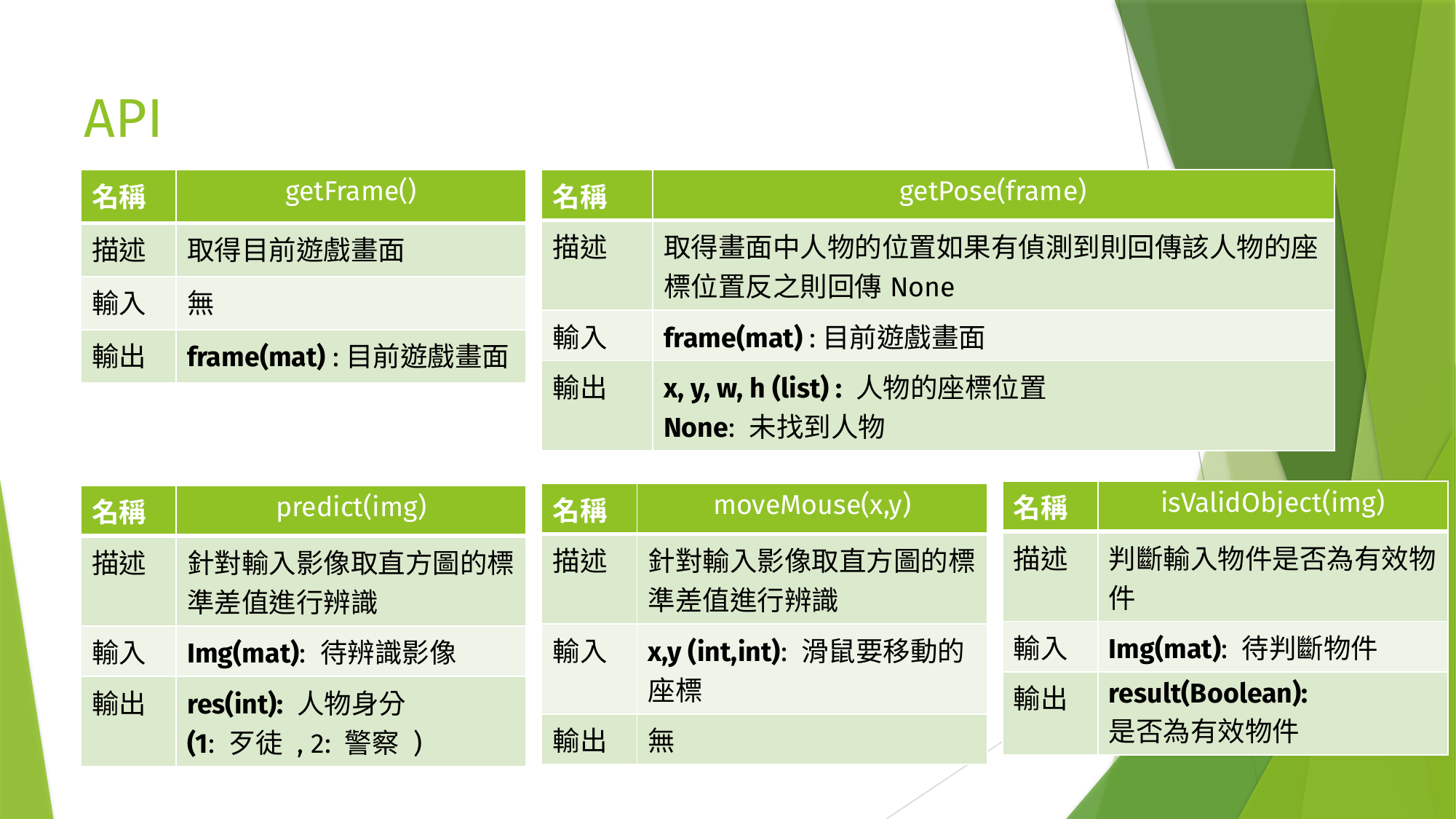

# API
| 名稱 | getFrame() |
| --- | --- |
| 描述 | 取得目前遊戲畫面 |
| 輸入 | 無 |
| 輸出 | frame(mat) :目前遊戲畫面 |
| 名稱 | getPose(frame) |
| --- | --- |
| 描述 | 取得畫面中人物的位置如果有偵測到則回傳該人物的座標位置反之則回傳None |
| 輸入 | frame(mat) :目前遊戲畫面 |
| 輸出 | x, y, w, h (list) : 人物的座標位置 None: 未找到人物 |
| 名稱 | isValidObject(img) |
| --- | --- |
| 描述 | 判斷輸入物件是否為有效物件 |
| 輸入 | Img(mat): 待判斷物件 |
| 輸出 | result(Boolean): 是否為有效物件 |
| 名稱 | moveMouse(x,y) |
| --- | --- |
| 描述 | 針對輸入影像取直方圖的標準差值進行辨識 |
| 輸入 | x,y (int,int): 滑鼠要移動的座標 |
| 輸出 | 無 |
| 名稱 | predict(img) |
| --- | --- |
| 描述 | 針對輸入影像取直方圖的標準差值進行辨識 |
| 輸入 | Img(mat): 待辨識影像 |
| 輸出 | res(int): 人物身分 (1: 歹徒 , 2: 警察 ) |